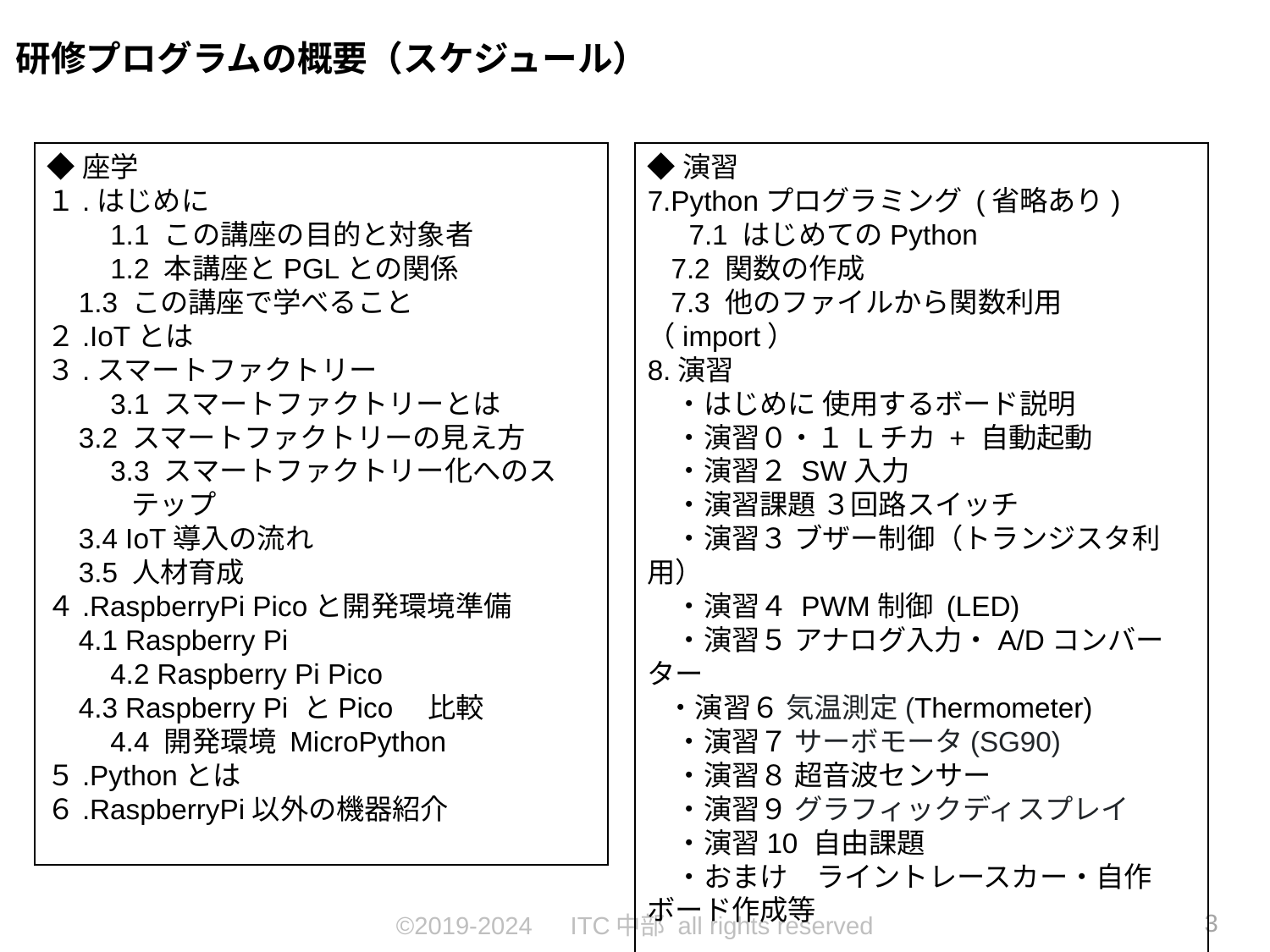

研修プログラムの概要（スケジュール）
◆座学
１.はじめに
　　1.1 この講座の目的と対象者
　　1.2 本講座とPGLとの関係
    1.3 この講座で学べること
２.IoTとは
３.スマートファクトリー
　　3.1 スマートファクトリーとは
    3.2 スマートファクトリーの見え方
　　3.3 スマートファクトリー化へのステップ
    3.4 IoT導入の流れ
    3.5 人材育成
４.RaspberryPi Picoと開発環境準備
    4.1 Raspberry Pi
　　4.2 Raspberry Pi Pico
    4.3 Raspberry Pi とPico　比較
　　4.4 開発環境 MicroPython
５.Pythonとは
６.RaspberryPi以外の機器紹介

◆演習
7.Pythonプログラミング (省略あり)
　 7.1 はじめてのPython
   7.2 関数の作成
   7.3 他のファイルから関数利用（import）
8.演習
　・はじめに 使用するボード説明
　・演習０・１ Lチカ + 自動起動
　・演習２ SW入力
　・演習課題 ３回路スイッチ
　・演習３ ブザー制御（トランジスタ利用）
　・演習４ PWM制御 (LED)
　・演習５ アナログ入力・A/Dコンバーター
  ・演習６ 気温測定(Thermometer)
　・演習７ サーボモータ(SG90)
　・演習８ 超音波センサー
　・演習９ グラフィックディスプレイ
　・演習10 自由課題
　・おまけ　ライントレースカー・自作ボード作成等